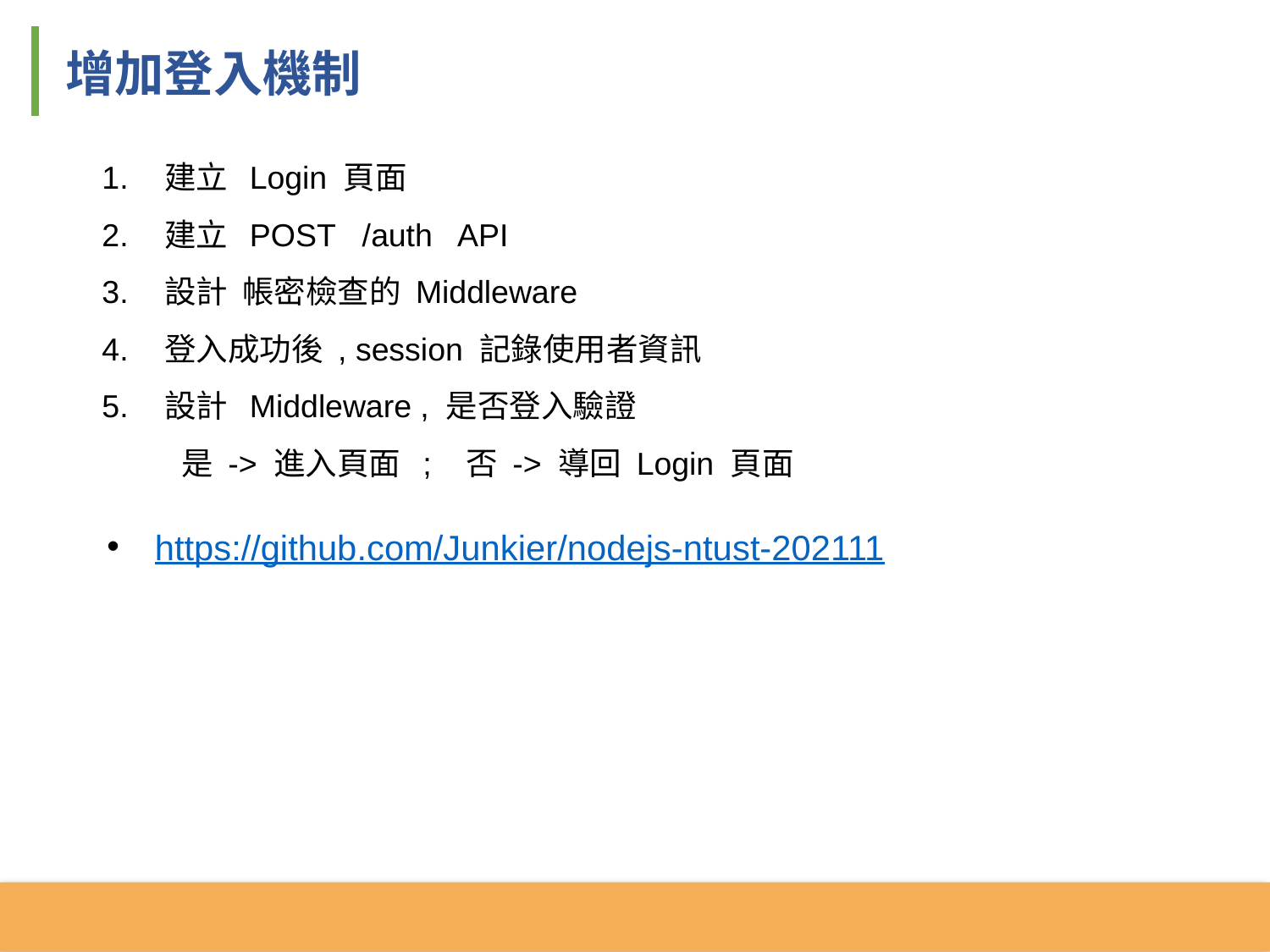

增加登入機制
 建立  Login 頁面
 建立  POST   /auth   API
 設計  帳密檢查的 Middleware
 登入成功後 , session 記錄使用者資訊
 設計  Middleware , 是否登入驗證
          是 -> 進入頁面  ;   否 -> 導回 Login 頁面
https://github.com/Junkier/nodejs-ntust-202111